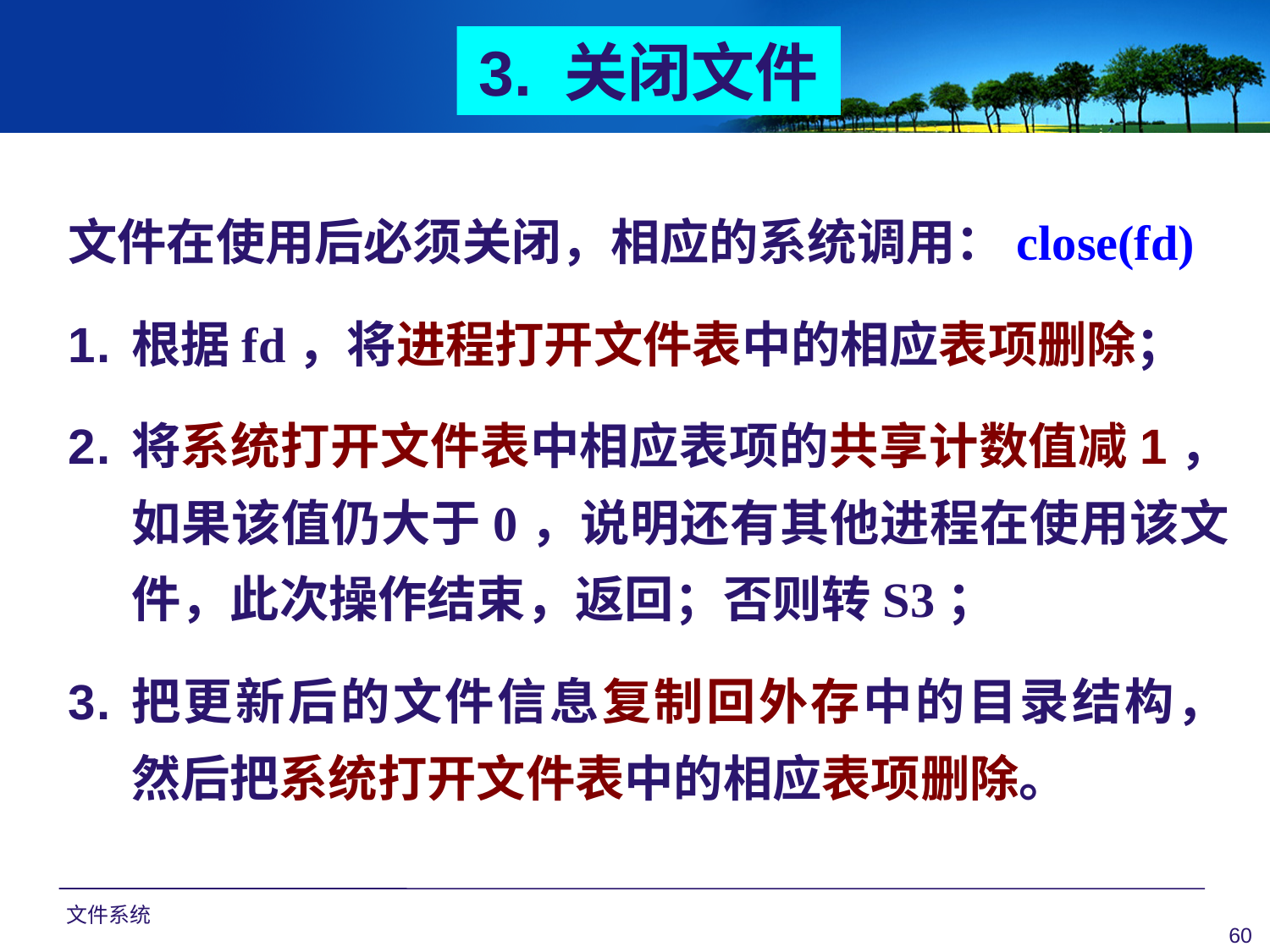

3. 关闭文件
文件在使用后必须关闭，相应的系统调用：close(fd)
根据fd，将进程打开文件表中的相应表项删除；
将系统打开文件表中相应表项的共享计数值减1，如果该值仍大于0，说明还有其他进程在使用该文件，此次操作结束，返回；否则转S3；
把更新后的文件信息复制回外存中的目录结构，
然后把系统打开文件表中的相应表项删除。
文件系统
60